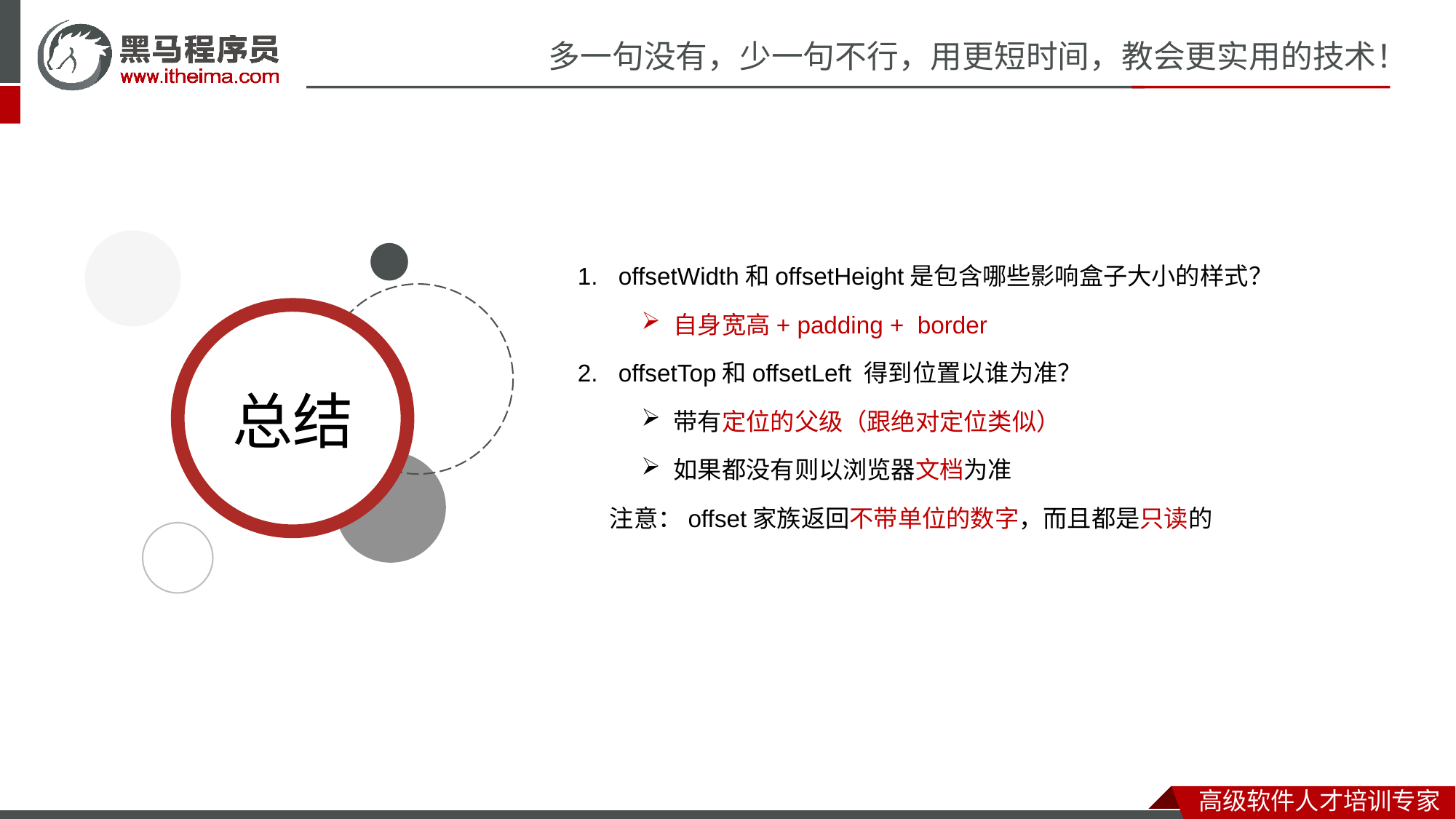

offsetWidth和offsetHeight是包含哪些影响盒子大小的样式？
自身宽高+ padding +  border
offsetTop和offsetLeft 得到位置以谁为准？
带有定位的父级（跟绝对定位类似）
如果都没有则以浏览器文档为准
注意：offset家族返回不带单位的数字，而且都是只读的